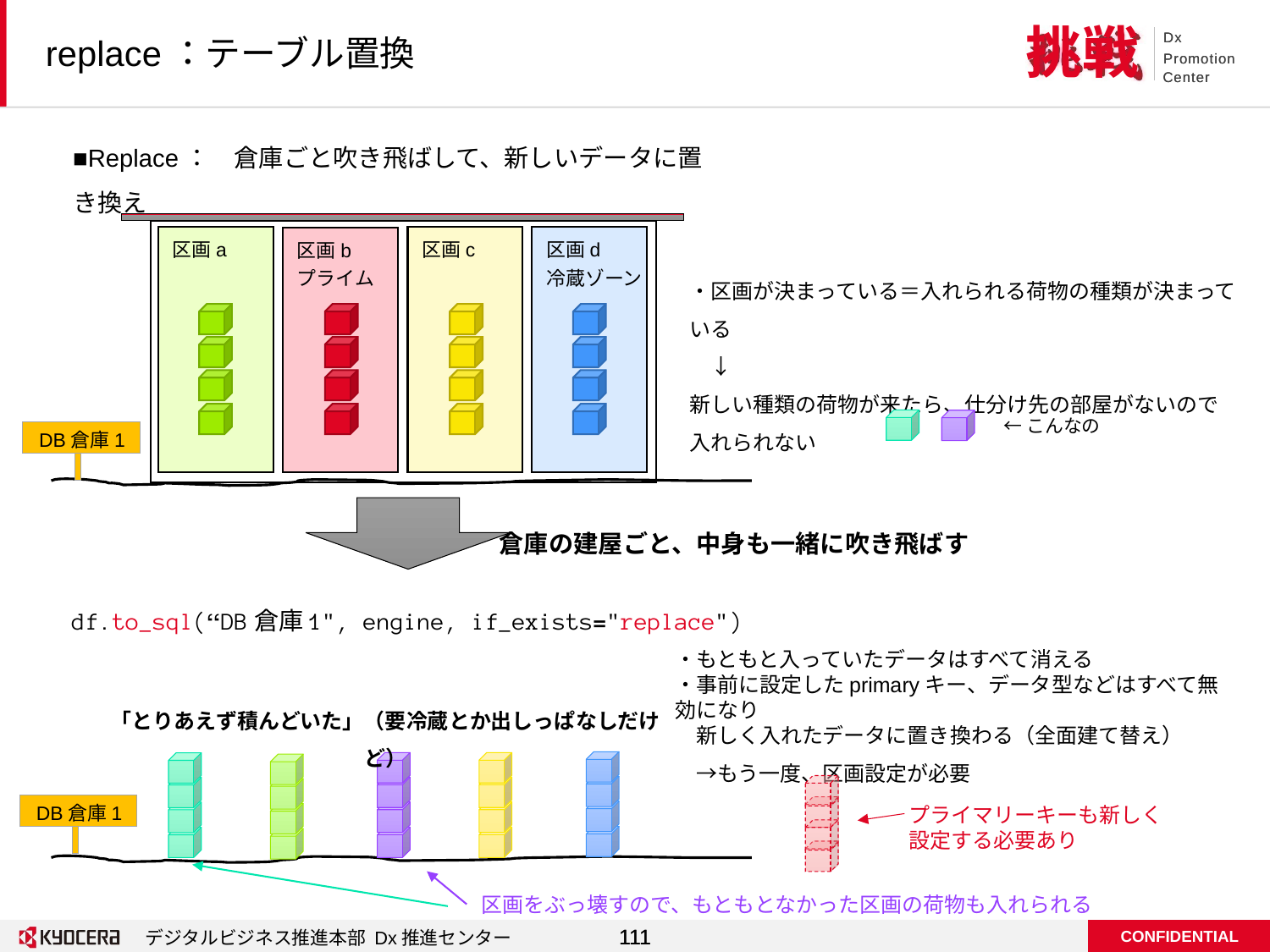

# replace：テーブル置換
■Replace：　倉庫ごと吹き飛ばして、新しいデータに置き換え

区画a
区画c
区画d
冷蔵ゾーン
区画b
プライム
・区画が決まっている＝入れられる荷物の種類が決まっている
　↓
新しい種類の荷物が来たら、仕分け先の部屋がないので
入れられない

A

B

C

←こんなの

D

DB倉庫1

倉庫の建屋ごと、中身も一緒に吹き飛ばす
df.to_sql(“DB倉庫1", engine, if_exists="replace")
・もともと入っていたデータはすべて消える
・事前に設定したprimaryキー、データ型などはすべて無効になり
　新しく入れたデータに置き換わる（全面建て替え）
　→もう一度、区画設定が必要
「とりあえず積んどいた」（要冷蔵とか出しっぱなしだけど）

DB倉庫1
プライマリーキーも新しく
設定する必要あり

区画をぶっ壊すので、もともとなかった区画の荷物も入れられる